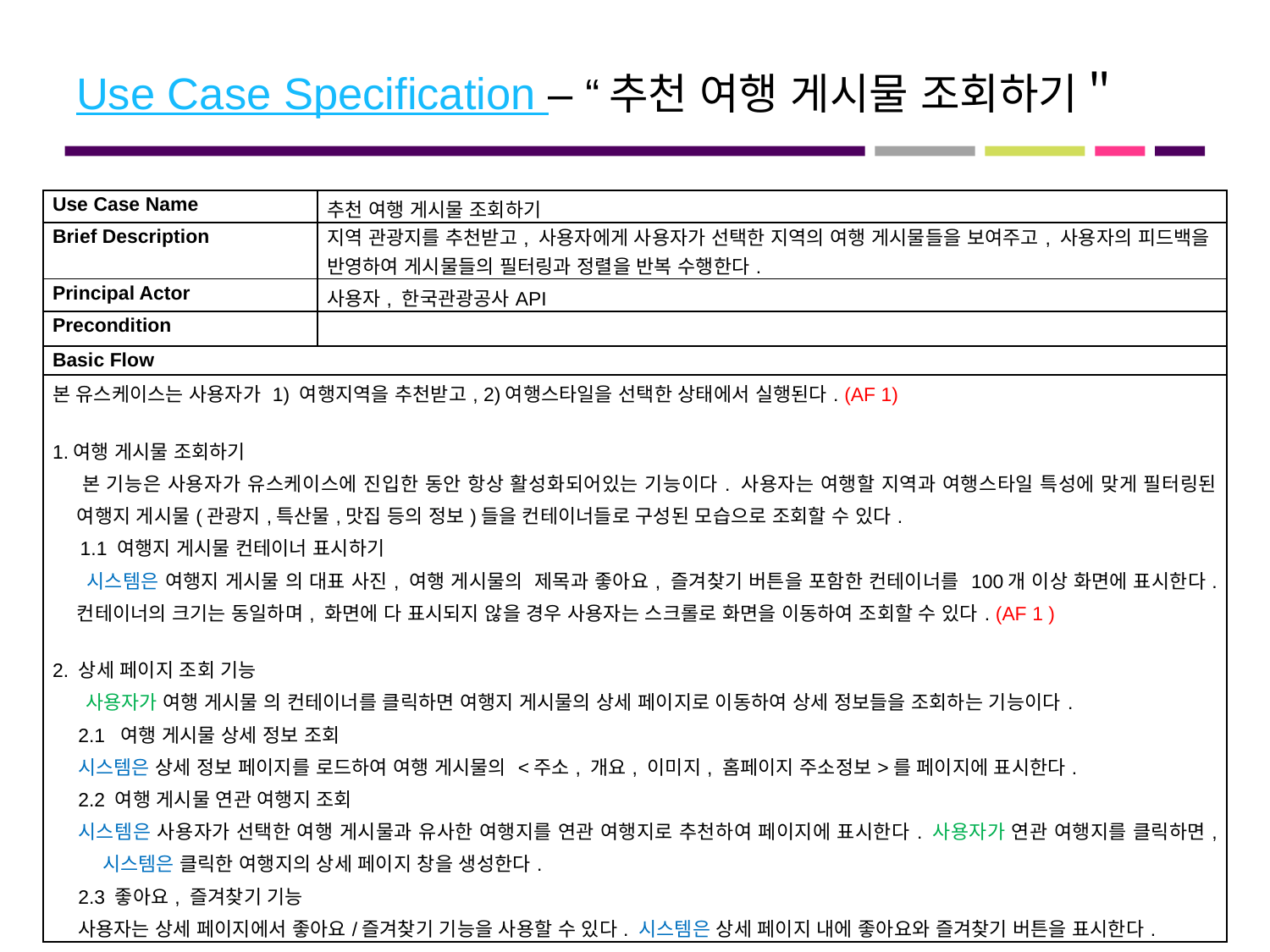

# Use Case Specification – “추천 여행 게시물 조회하기＂
| Use Case Name | 추천 여행 게시물 조회하기 |
| --- | --- |
| Brief Description | 지역 관광지를 추천받고, 사용자에게 사용자가 선택한 지역의 여행 게시물들을 보여주고, 사용자의 피드백을 반영하여 게시물들의 필터링과 정렬을 반복 수행한다. |
| Principal Actor | 사용자, 한국관광공사API |
| Precondition |  |
| Basic Flow |  |
| 본 유스케이스는 사용자가 1) 여행지역을 추천받고, 2)여행스타일을 선택한 상태에서 실행된다. (AF 1) 1.여행 게시물 조회하기 본 기능은 사용자가 유스케이스에 진입한 동안 항상 활성화되어있는 기능이다. 사용자는 여행할 지역과 여행스타일 특성에 맞게 필터링된 여행지 게시물(관광지,특산물,맛집 등의 정보)들을 컨테이너들로 구성된 모습으로 조회할 수 있다. 1.1 여행지 게시물 컨테이너 표시하기 시스템은 여행지 게시물 의 대표 사진, 여행 게시물의 제목과 좋아요, 즐겨찾기 버튼을 포함한 컨테이너를 100개 이상 화면에 표시한다. 컨테이너의 크기는 동일하며, 화면에 다 표시되지 않을 경우 사용자는 스크롤로 화면을 이동하여 조회할 수 있다. (AF 1 ) 2. 상세 페이지 조회 기능 사용자가 여행 게시물 의 컨테이너를 클릭하면 여행지 게시물의 상세 페이지로 이동하여 상세 정보들을 조회하는 기능이다. 2.1 여행 게시물 상세 정보 조회 시스템은 상세 정보 페이지를 로드하여 여행 게시물의 <주소, 개요, 이미지, 홈페이지 주소정보>를 페이지에 표시한다. 2.2 여행 게시물 연관 여행지 조회 시스템은 사용자가 선택한 여행 게시물과 유사한 여행지를 연관 여행지로 추천하여 페이지에 표시한다. 사용자가 연관 여행지를 클릭하면, 시스템은 클릭한 여행지의 상세 페이지 창을 생성한다. 2.3 좋아요, 즐겨찾기 기능 사용자는 상세 페이지에서 좋아요/즐겨찾기 기능을 사용할 수 있다. 시스템은 상세 페이지 내에 좋아요와 즐겨찾기 버튼을 표시한다. |  |
10